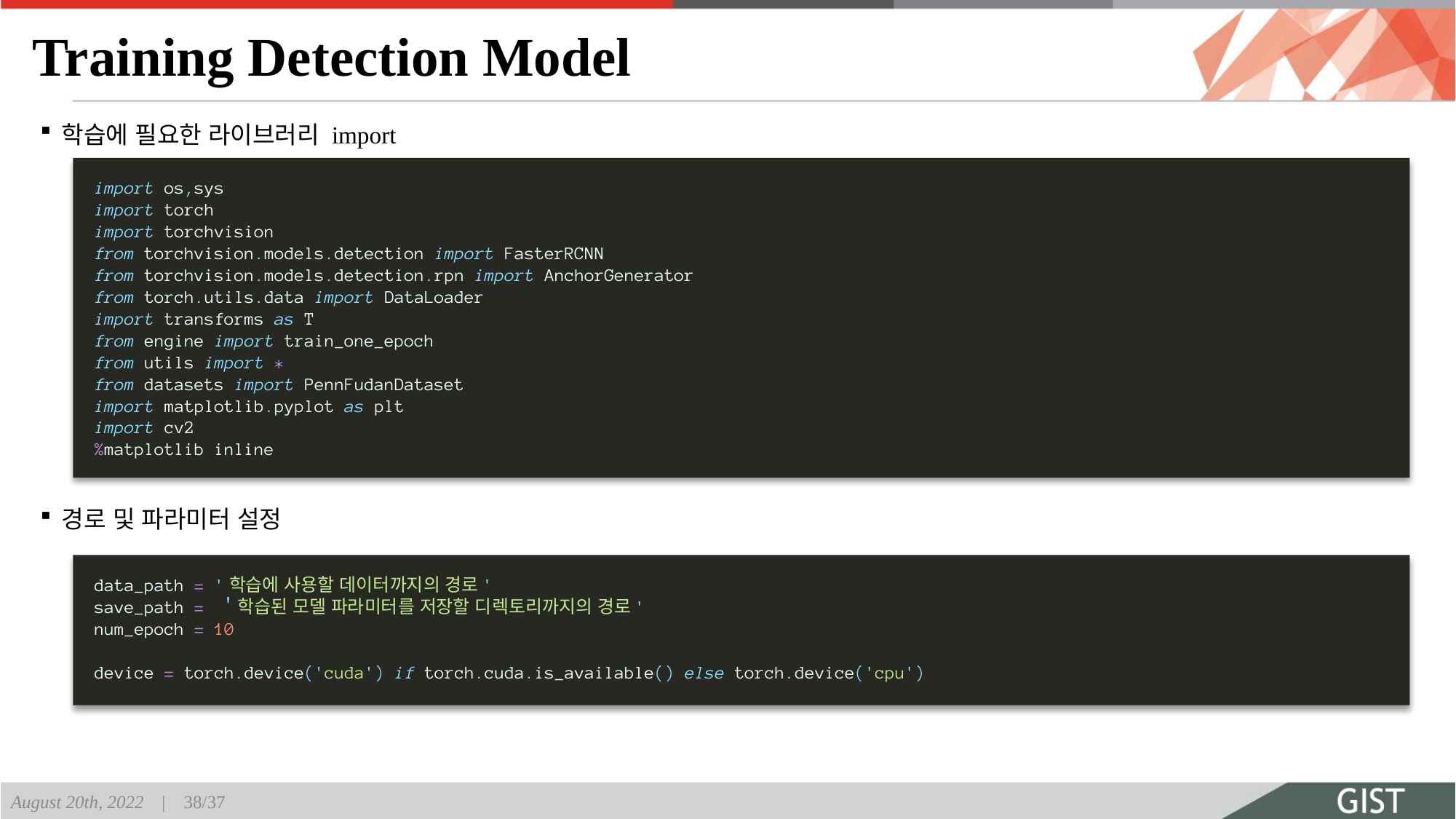

# Training Detection Model
학습에 필요한 라이브러리 import

import os,sys
import torch
import torchvision
from torchvision.models.detection import FasterRCNN
from torchvision.models.detection.rpn import AnchorGenerator
from torch.utils.data import DataLoader
import transforms as T
from engine import train_one_epoch
from utils import *
from datasets import PennFudanDataset
import matplotlib.pyplot as plt
import cv2
%matplotlib inline

경로 및 파라미터 설정

data_path = '학습에 사용할 데이터까지의 경로'
save_path = ＇학습된 모델 파라미터를 저장할 디렉토리까지의 경로'
num_epoch = 10
device = torch.device('cuda') if torch.cuda.is_available() else torch.device('cpu')
August 20th, 2022    |    38/37